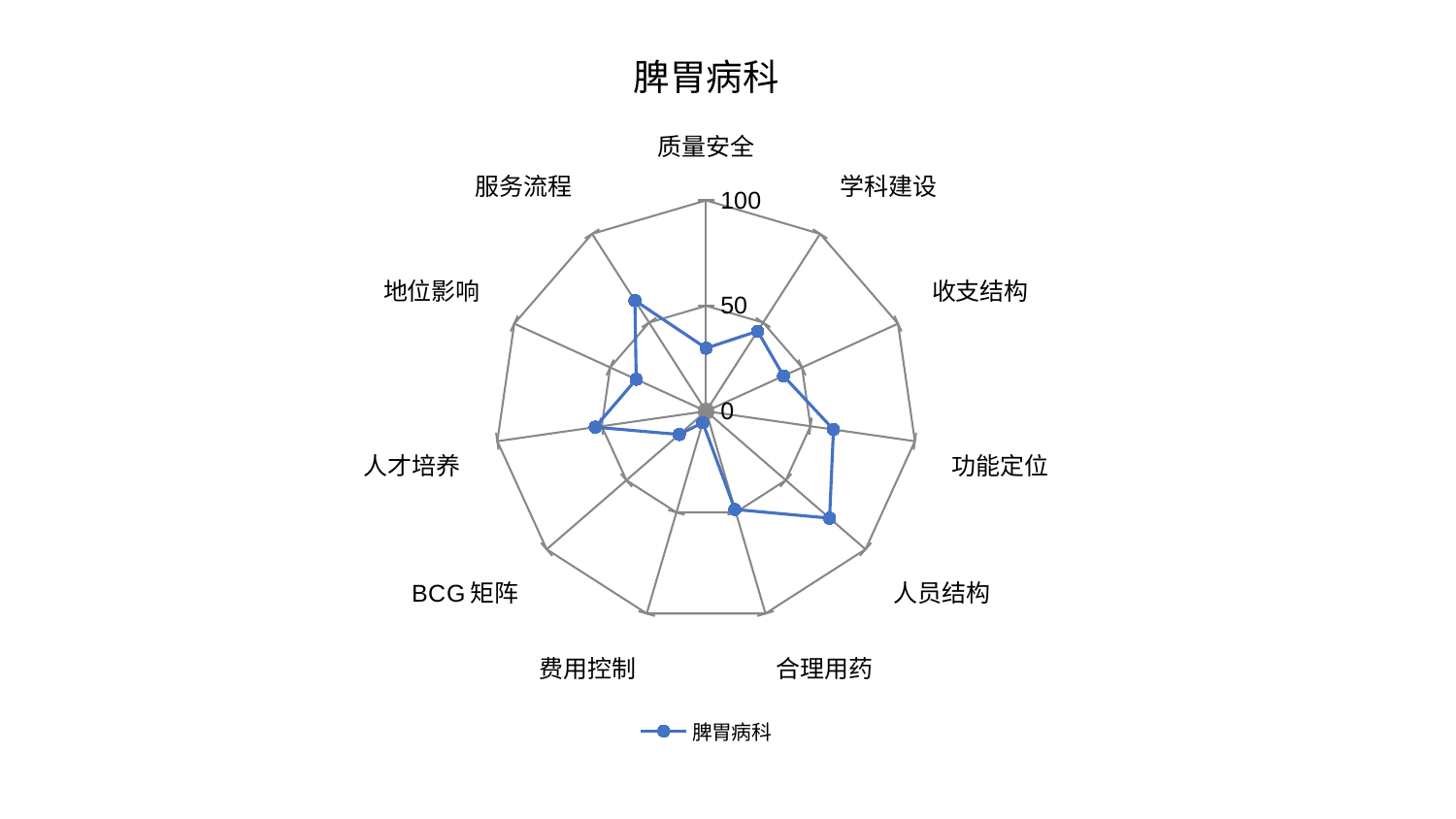

### Chart: 脾胃病科

| Category | 脾胃病科 |
|---|---|
| 质量安全 | 29.900371168451944 |
| 学科建设 | 45.140141185286794 |
| 收支结构 | 40.35559572378647 |
| 功能定位 | 61.01863090041884 |
| 人员结构 | 77.46328253721036 |
| 合理用药 | 48.54888597958803 |
| 费用控制 | 5.671297532285484 |
| BCG矩阵 | 16.86398599474045 |
| 人才培养 | 53.12734975788226 |
| 地位影响 | 36.43112722589505 |
| 服务流程 | 62.46125726602688 |
154